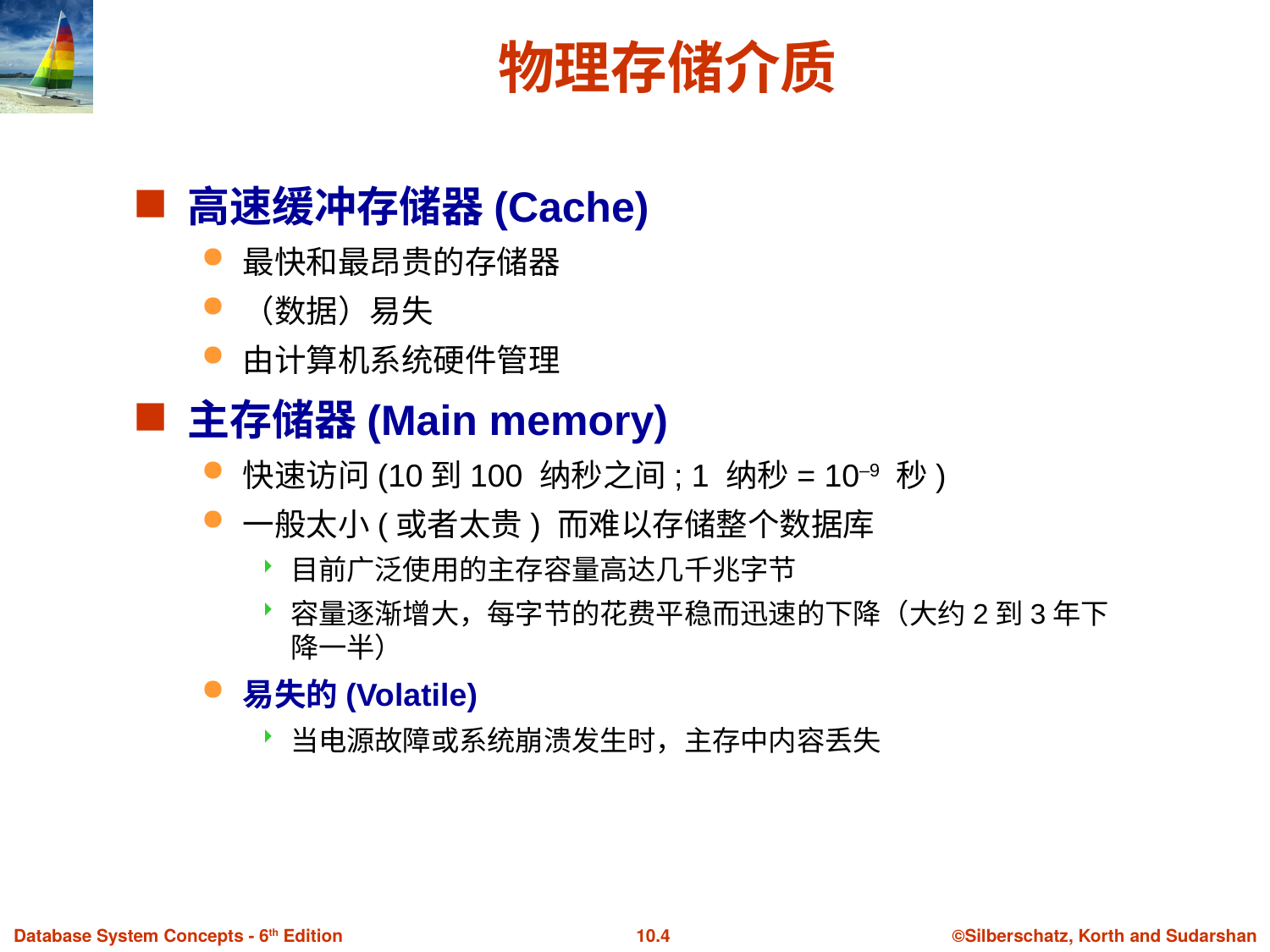

# 物理存储介质
高速缓冲存储器(Cache)
最快和最昂贵的存储器
（数据）易失
由计算机系统硬件管理
主存储器(Main memory)
快速访问(10到100 纳秒之间; 1 纳秒= 10–9 秒)
一般太小(或者太贵) 而难以存储整个数据库
目前广泛使用的主存容量高达几千兆字节
容量逐渐增大，每字节的花费平稳而迅速的下降（大约2到3年下降一半）
易失的(Volatile)
当电源故障或系统崩溃发生时，主存中内容丢失